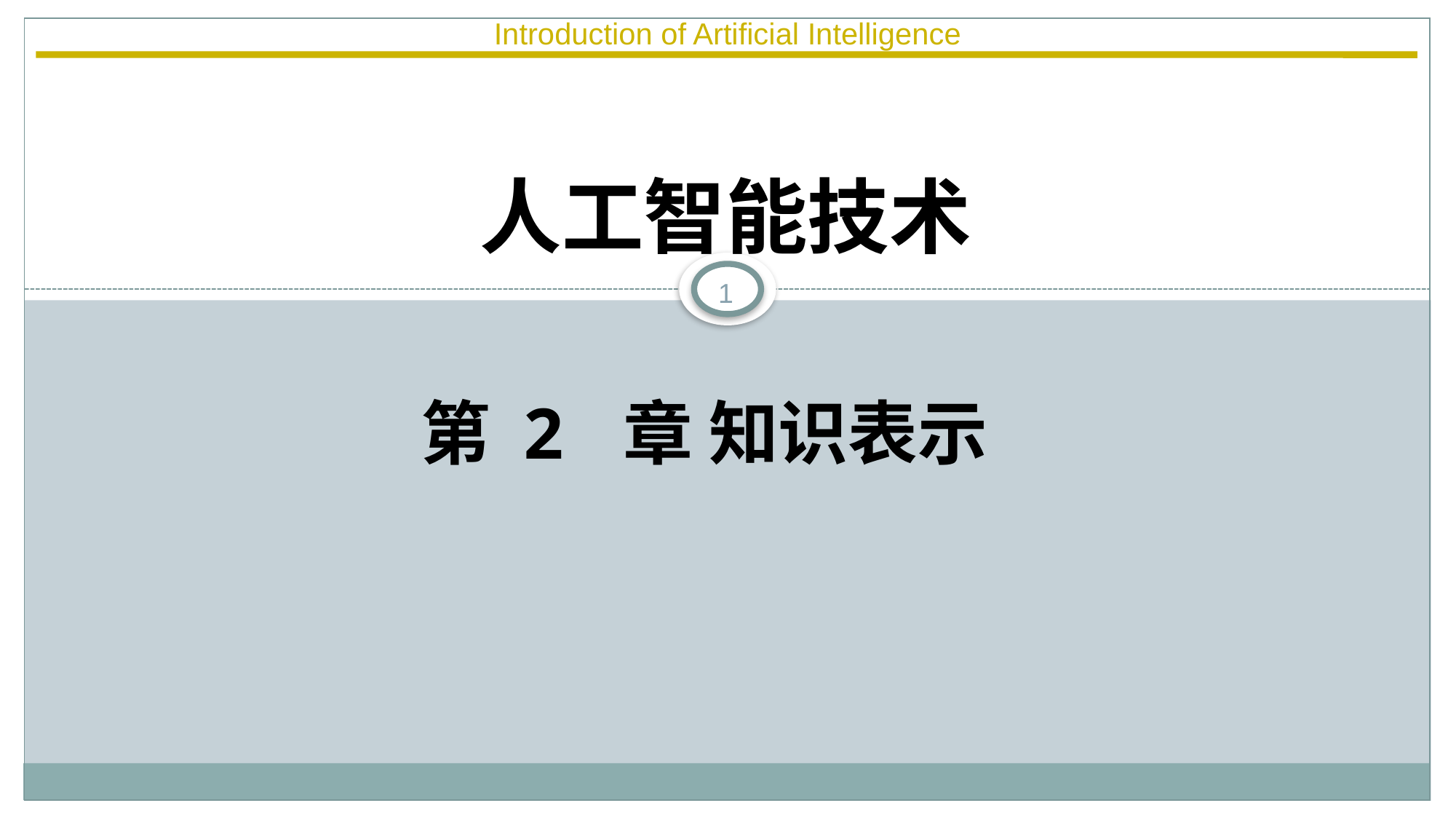

人工智能技术
1
# 第 2 章 知识表示